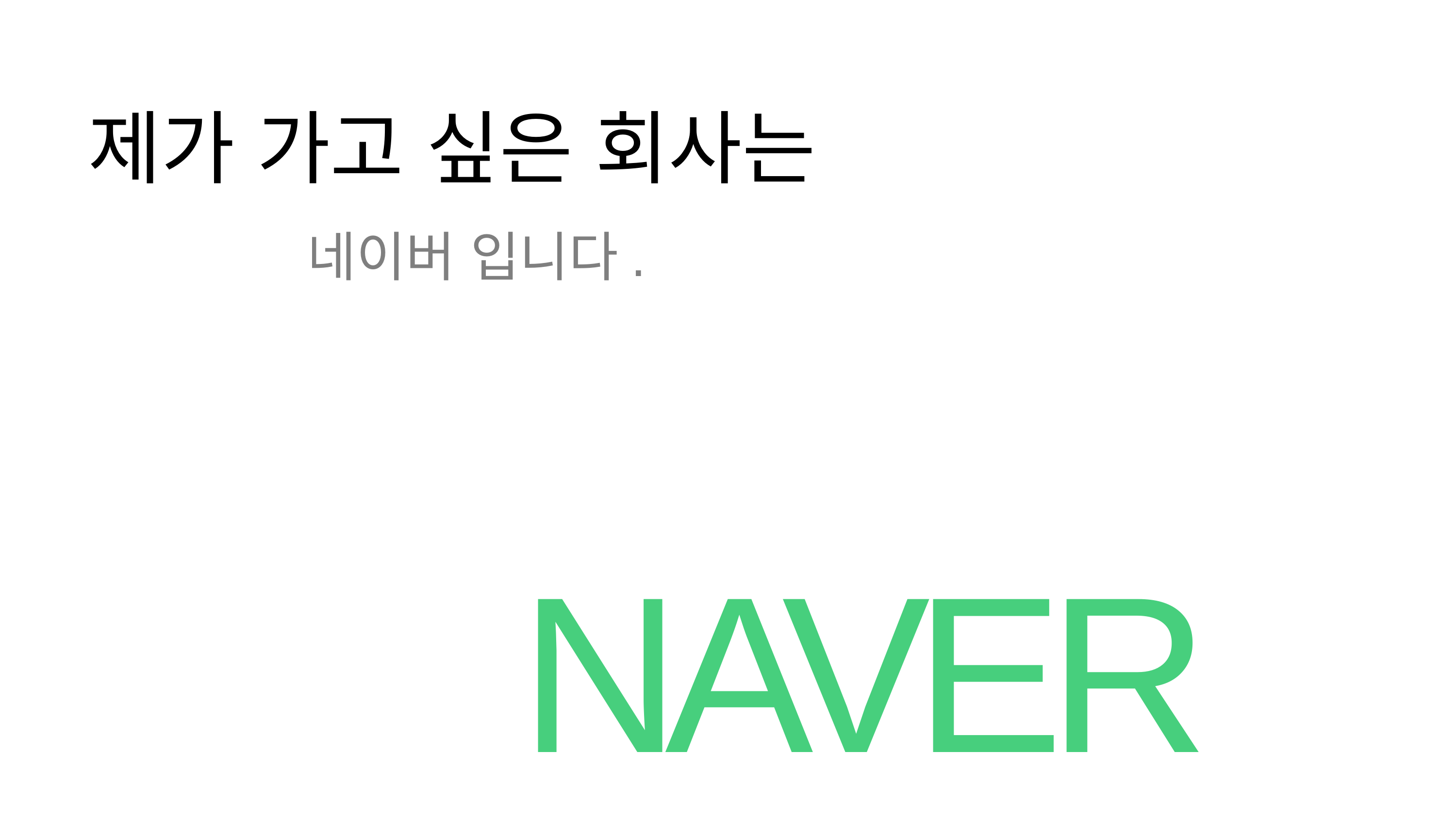

제가 가고 싶은 회사는
네이버 입니다.
NAVER